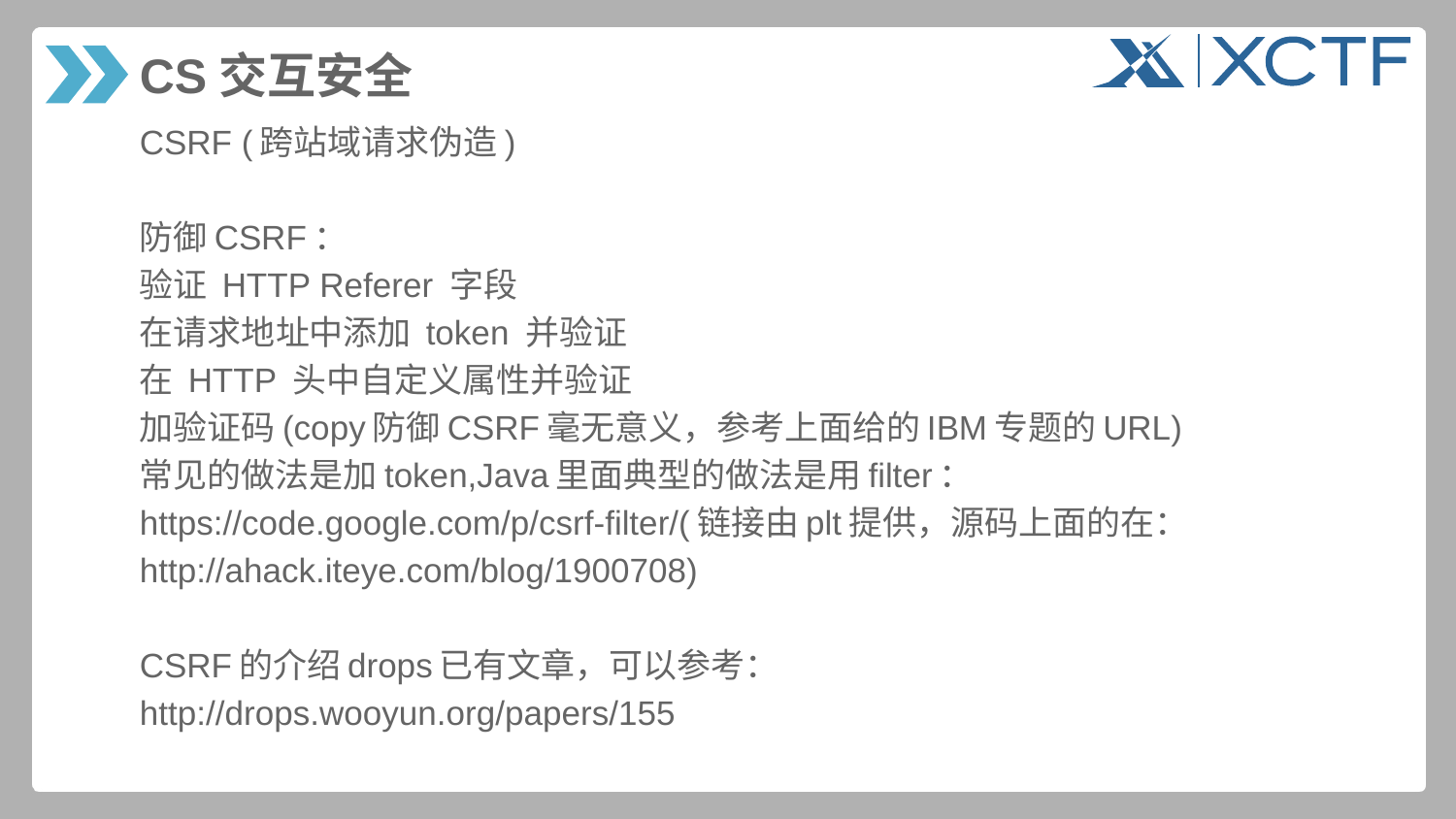

# CS交互安全
CSRF (跨站域请求伪造)

防御CSRF：
验证 HTTP Referer 字段
在请求地址中添加 token 并验证
在 HTTP 头中自定义属性并验证
加验证码(copy防御CSRF毫无意义，参考上面给的IBM专题的URL)
常见的做法是加token,Java里面典型的做法是用filter：
https://code.google.com/p/csrf-filter/(链接由plt提供，源码上面的在：
http://ahack.iteye.com/blog/1900708)

CSRF的介绍drops已有文章，可以参考：
http://drops.wooyun.org/papers/155